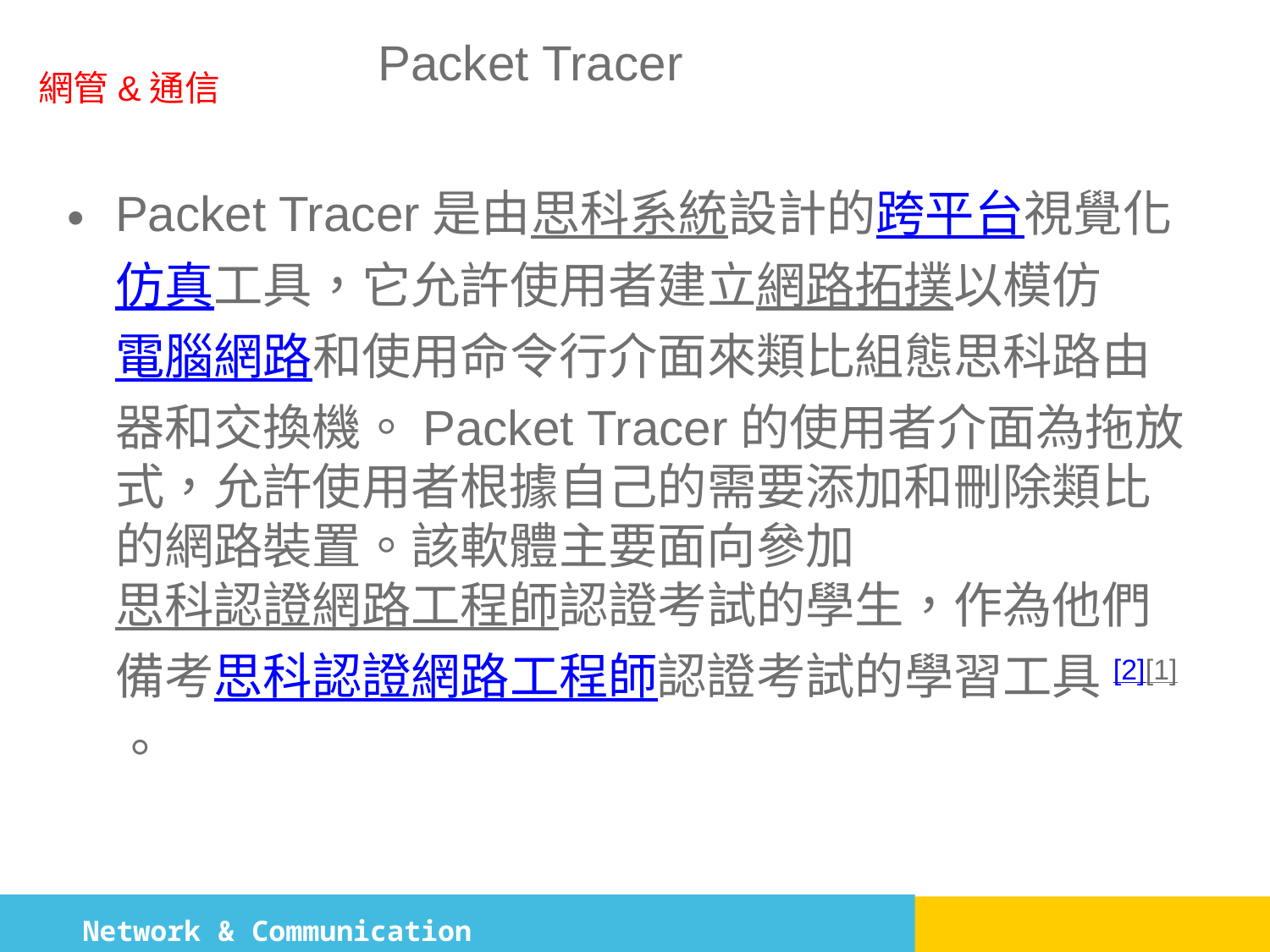

# Packet Tracer
Packet Tracer是由思科系統設計的跨平台視覺化仿真工具，它允許使用者建立網路拓撲以模仿電腦網路和使用命令行介面來類比組態思科路由器和交換機。Packet Tracer的使用者介面為拖放式，允許使用者根據自己的需要添加和刪除類比的網路裝置。該軟體主要面向參加思科認證網路工程師認證考試的學生，作為他們備考思科認證網路工程師認證考試的學習工具[2][1]。